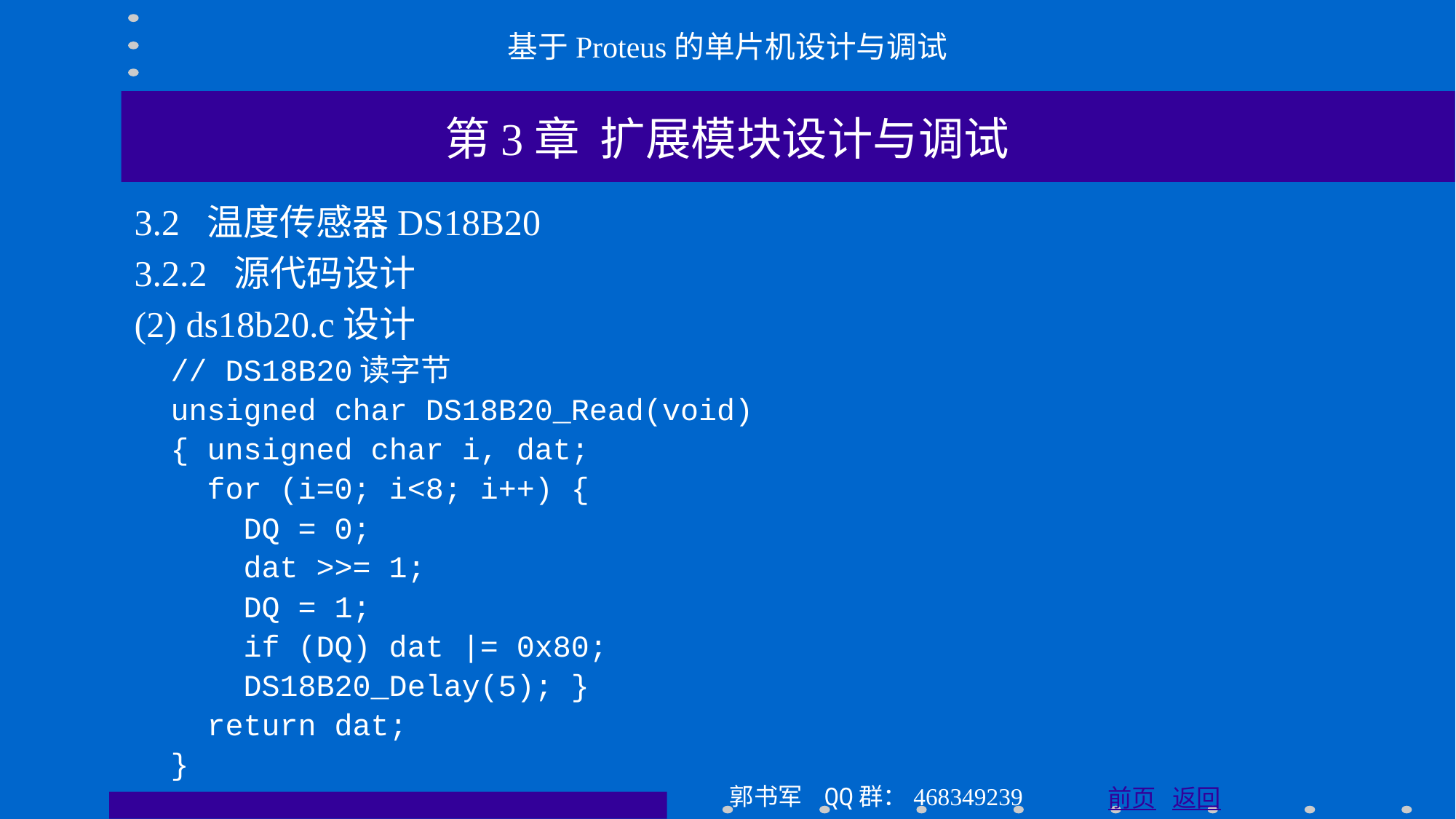

基于Proteus的单片机设计与调试
第3章  扩展模块设计与调试
3.2  温度传感器DS18B20
3.2.2  源代码设计
(2) ds18b20.c设计
  // DS18B20读字节
  unsigned char DS18B20_Read(void)
  { unsigned char i, dat;
    for (i=0; i<8; i++) {
      DQ = 0;
      dat >>= 1;
      DQ = 1;
      if (DQ) dat |= 0x80;
      DS18B20_Delay(5); }
    return dat;
  }
郭书军   QQ群：468349239
前页   返回